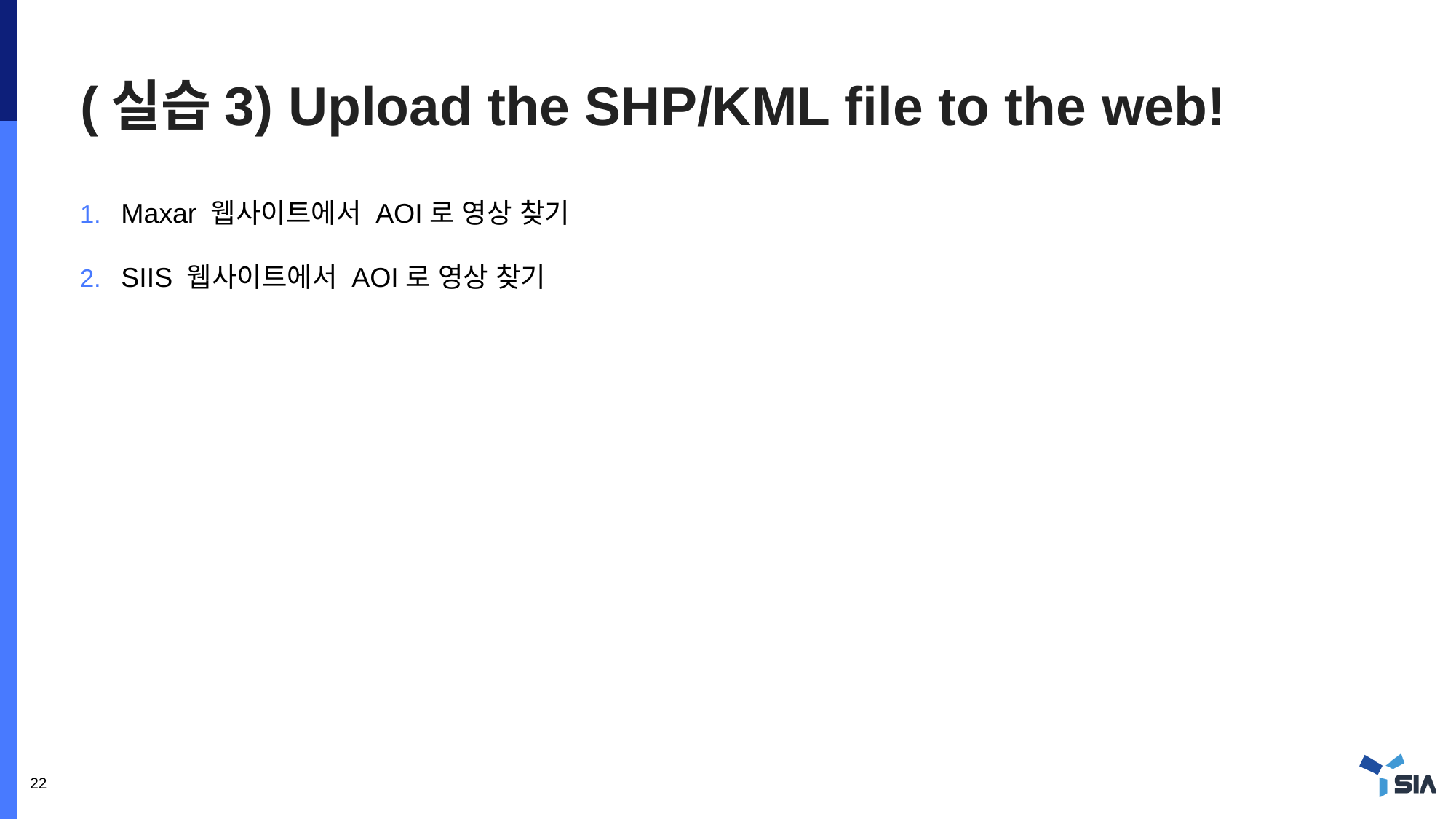

# (실습3) Upload the SHP/KML file to the web!
Maxar 웹사이트에서 AOI로 영상 찾기
SIIS 웹사이트에서 AOI로 영상 찾기
22